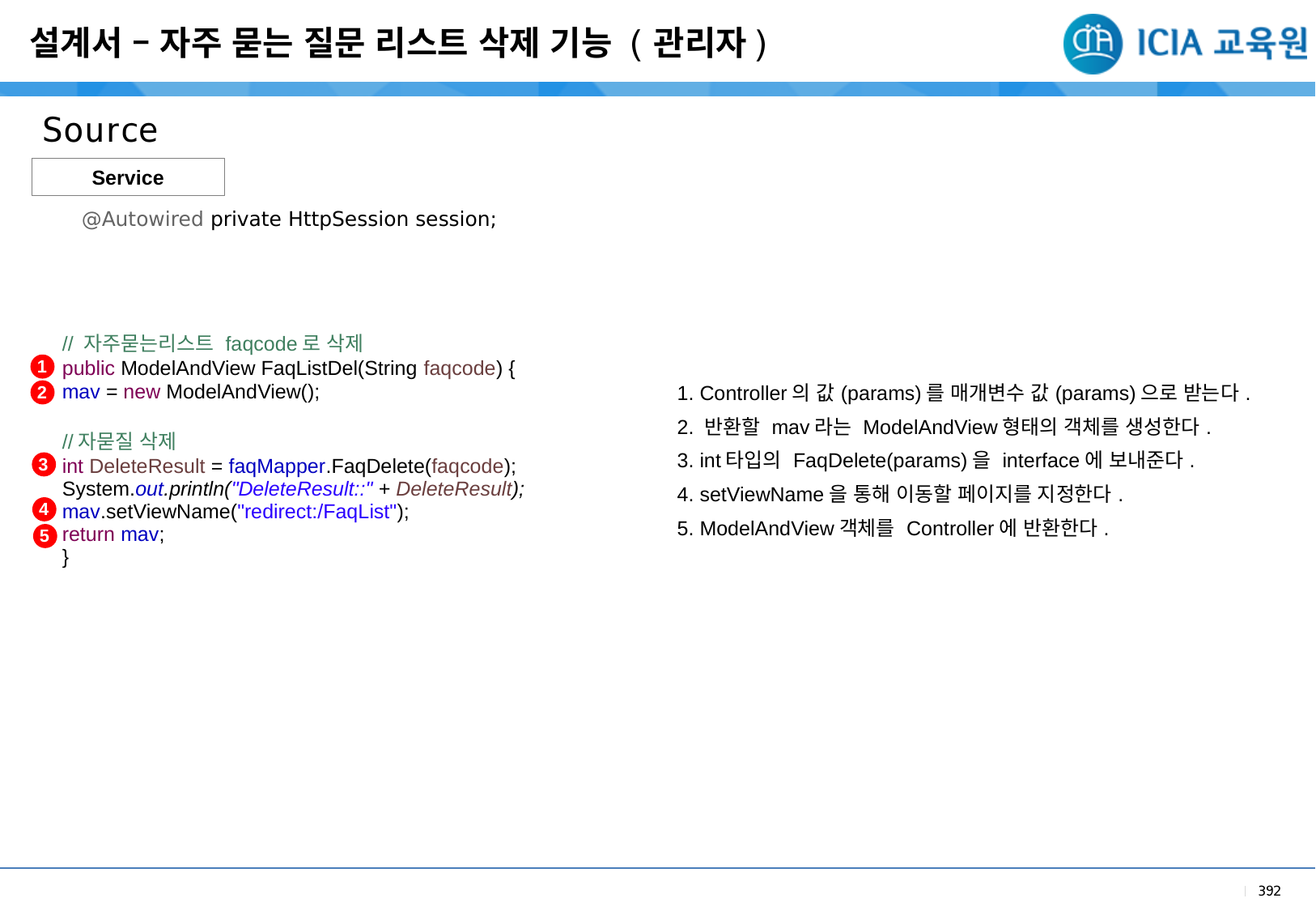

설계서 – 자주 묻는 질문 리스트 삭제 기능 (관리자)
Source
Service
|  |
| --- |
| 1. Controller의 값(params)를 매개변수 값(params)으로 받는다. 2. 반환할 mav라는 ModelAndView형태의 객체를 생성한다. 3. int타입의 FaqDelete(params)을 interface에 보내준다. 4. setViewName을 통해 이동할 페이지를 지정한다. 5. ModelAndView객체를 Controller에 반환한다. |
|  |
| --- |
| // 자주묻는리스트 faqcode로 삭제 public ModelAndView FaqListDel(String faqcode) { mav = new ModelAndView(); //자묻질 삭제 int DeleteResult = faqMapper.FaqDelete(faqcode); System.out.println("DeleteResult::" + DeleteResult); mav.setViewName("redirect:/FaqList"); return mav; } |
|  |
@Autowired private HttpSession session;
1

2

3

4

5